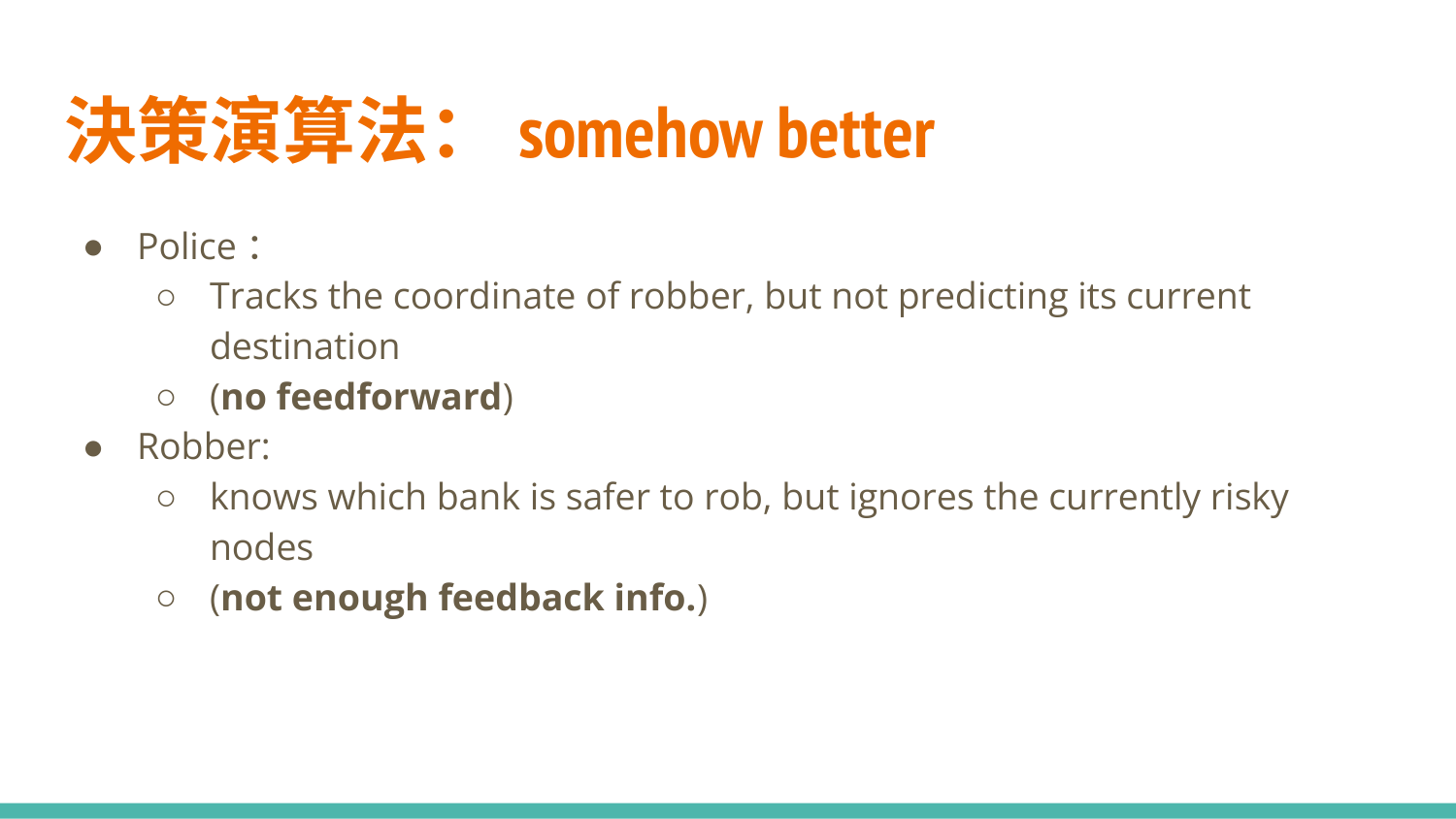

# 決策演算法：somehow better
Police：
Tracks the coordinate of robber, but not predicting its current destination
(no feedforward)
Robber:
knows which bank is safer to rob, but ignores the currently risky nodes
(not enough feedback info.)